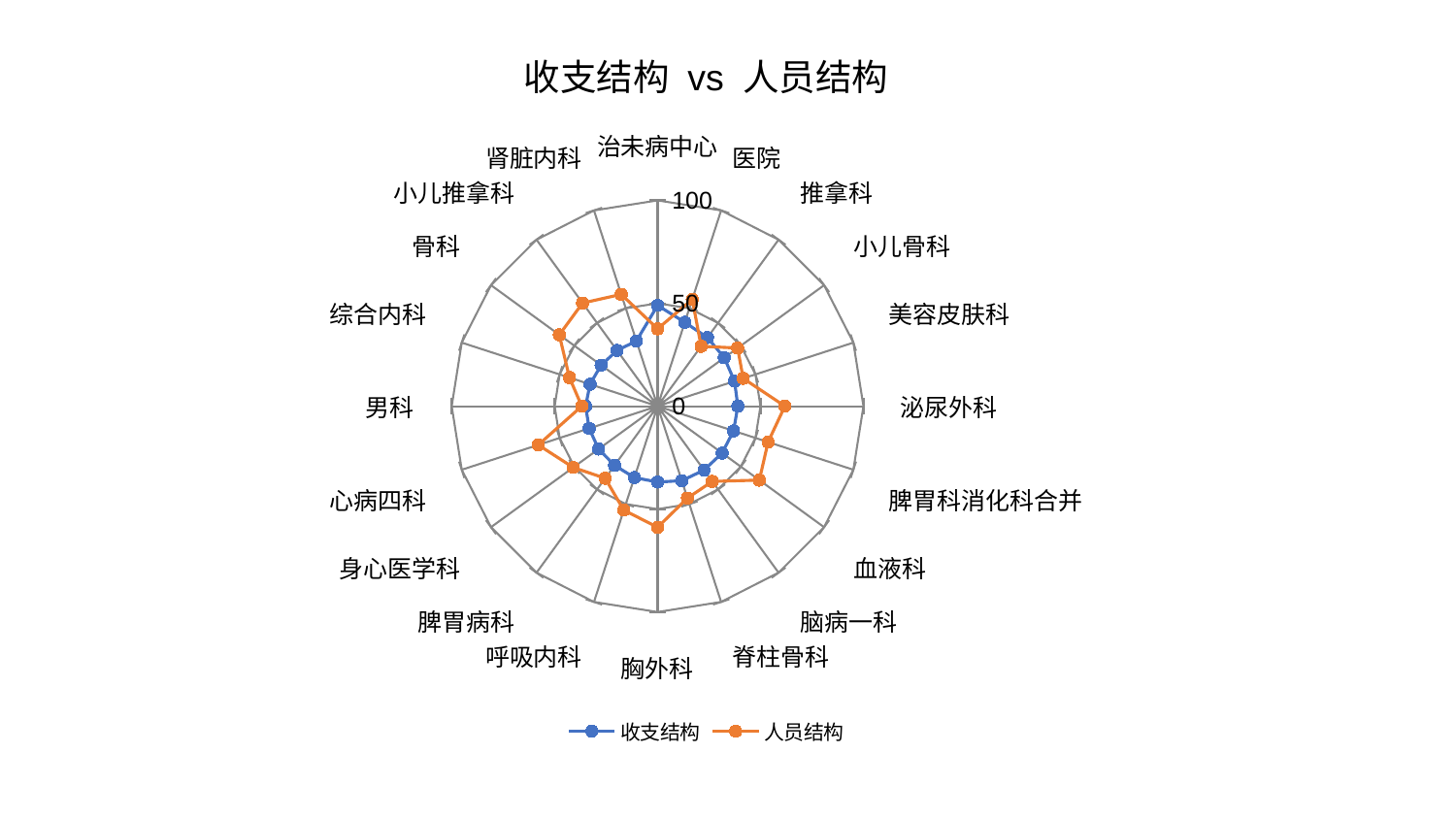

### Chart: 收支结构 vs 人员结构

| Category | 收支结构 | 人员结构 |
|---|---|---|
| 治未病中心 | 48.97577464386534 | 37.60412883744013 |
| 医院 | 42.84916196092142 | 54.5853098615259 |
| 推拿科 | 41.24934961660986 | 35.961792602569965 |
| 小儿骨科 | 40.0761039676255 | 48.0764113941713 |
| 美容皮肤科 | 39.32616591950024 | 43.74678162879269 |
| 泌尿外科 | 39.028159552746814 | 61.843518511219635 |
| 脾胃科消化科合并 | 38.83910767451854 | 56.45912445690958 |
| 血液科 | 38.78052766967154 | 61.138524985534076 |
| 脑病一科 | 38.39431663377512 | 45.210508207065736 |
| 脊柱骨科 | 38.073513537901746 | 46.96036303558216 |
| 胸外科 | 36.861950993216155 | 58.84763910661964 |
| 呼吸内科 | 36.47449805972622 | 53.10429552720468 |
| 脾胃病科 | 35.53712544879771 | 43.31617291686995 |
| 身心医学科 | 35.4384050722568 | 50.673806749340805 |
| 心病四科 | 34.94881936423559 | 60.935583519573335 |
| 男科 | 34.941255134172266 | 36.81505642581564 |
| 综合内科 | 34.493284723635774 | 45.015387437838434 |
| 骨科 | 33.9086971154255 | 59.00328975340321 |
| 小儿推拿科 | 33.477094735762755 | 61.96269480946632 |
| 肾脏内科 | 33.31795207470715 | 57.11123690403085 |
62